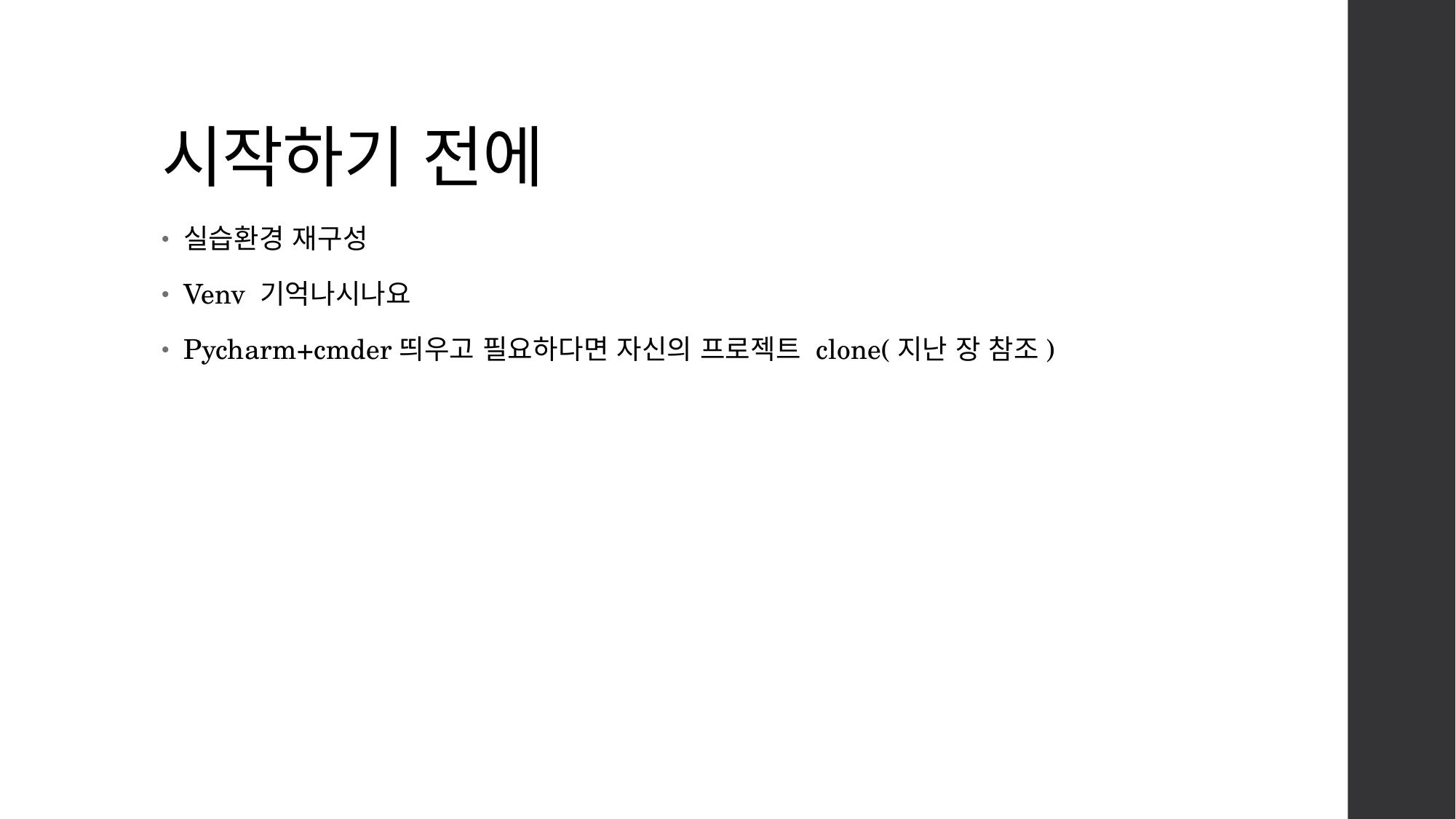

# 시작하기 전에
실습환경 재구성
Venv 기억나시나요
Pycharm+cmder띄우고 필요하다면 자신의 프로젝트 clone(지난 장 참조)